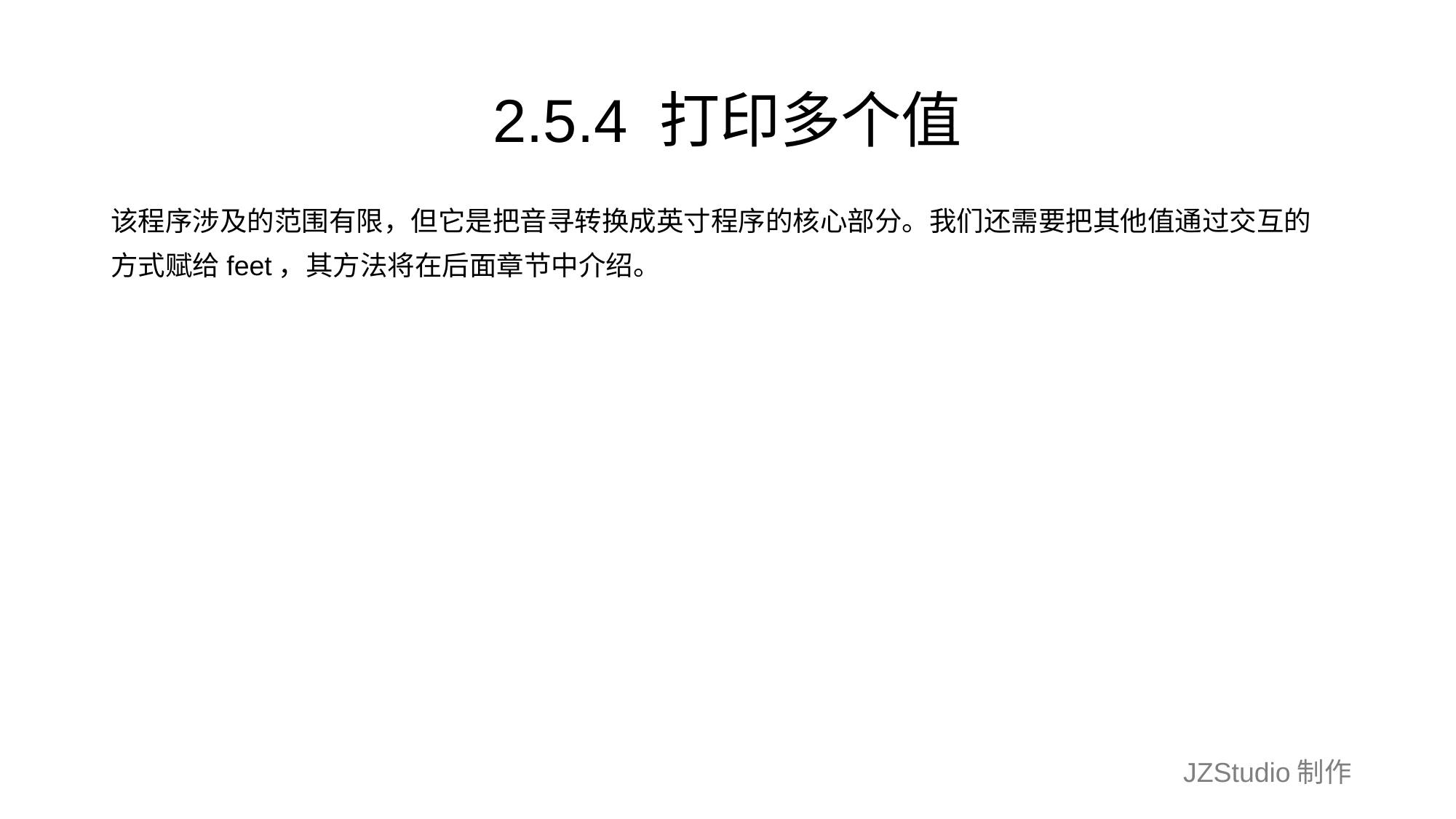

# 2.5.4 打印多个值
该程序涉及的范围有限，但它是把音寻转换成英寸程序的核心部分。我们还需要把其他值通过交互的
方式赋给feet，其方法将在后面章节中介绍。